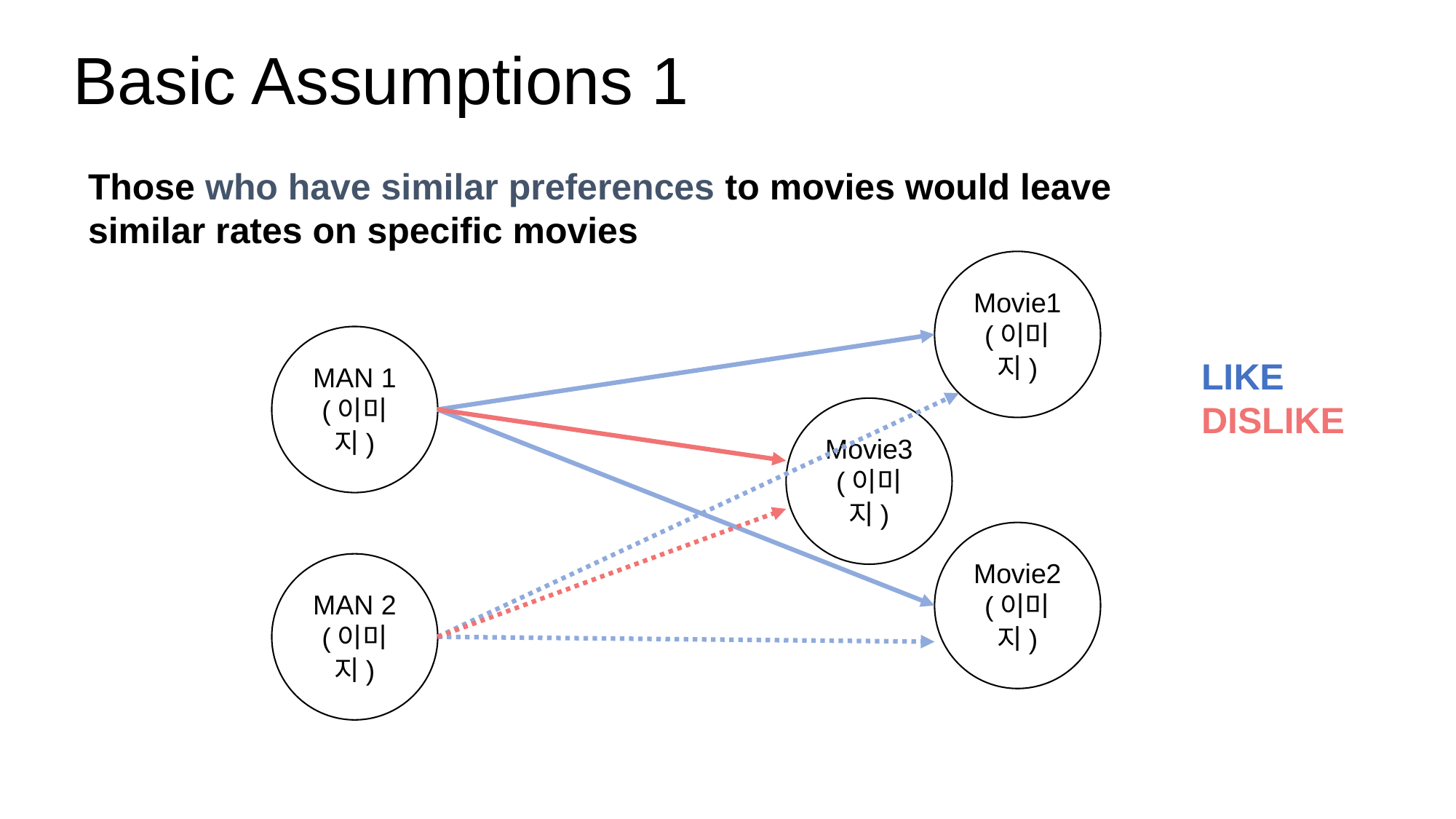

# Basic Assumptions 1
Those who have similar preferences to movies would leave
similar rates on specific movies

Movie1
(이미지)
MAN 1
(이미지)
LIKE
DISLIKE
Movie3
(이미지)
Movie2
(이미지)
MAN 2
(이미지)